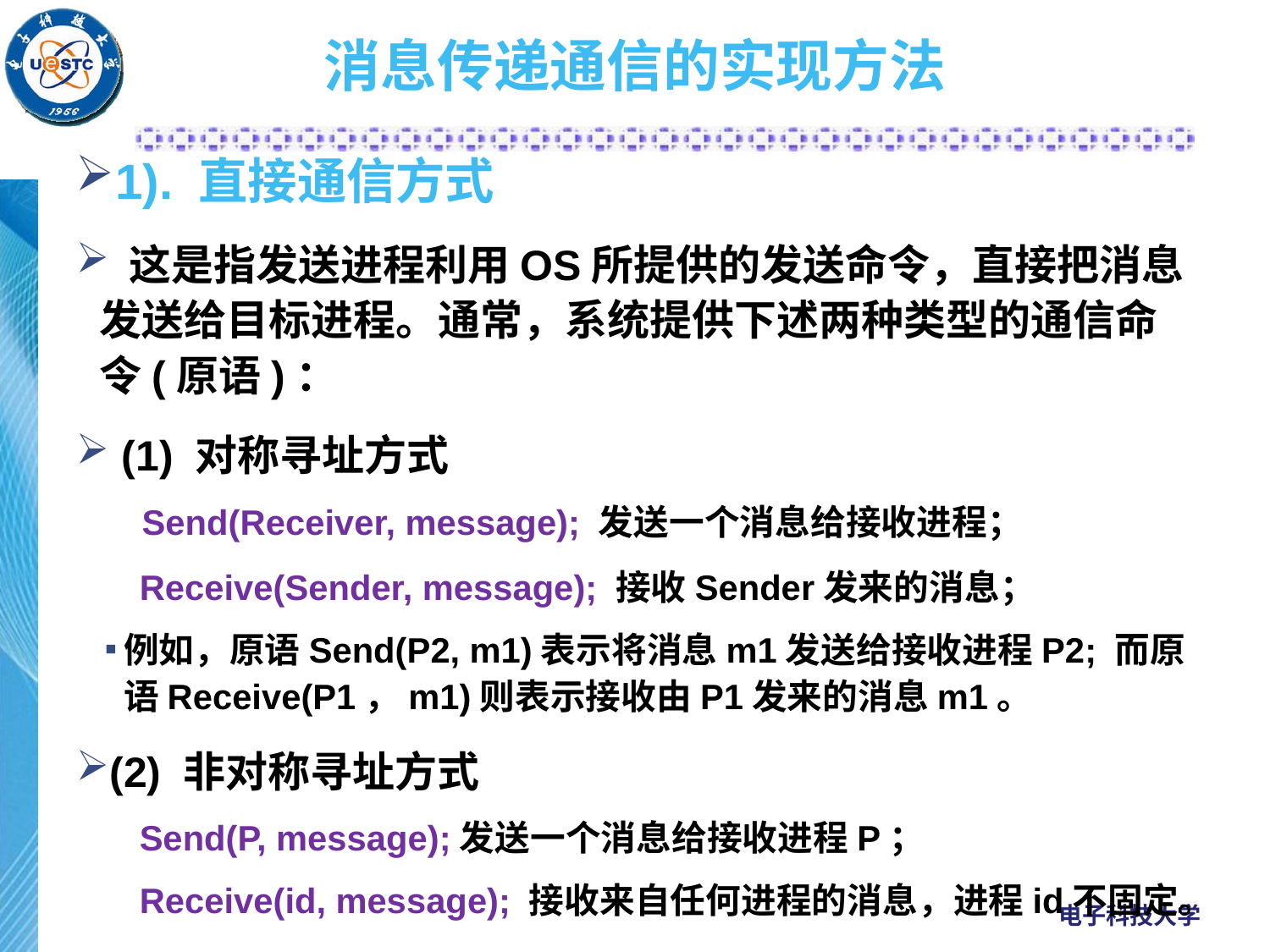

# 消息传递通信的实现方法
1). 直接通信方式
 这是指发送进程利用OS所提供的发送命令，直接把消息发送给目标进程。通常，系统提供下述两种类型的通信命令(原语)：
 (1) 对称寻址方式
   Send(Receiver, message); 发送一个消息给接收进程；
Receive(Sender, message); 接收Sender发来的消息；
例如，原语Send(P2, m1)表示将消息m1发送给接收进程P2; 而原语Receive(P1，m1)则表示接收由P1发来的消息m1。
(2) 非对称寻址方式
Send(P, message);发送一个消息给接收进程P；
Receive(id, message); 接收来自任何进程的消息，进程id不固定。